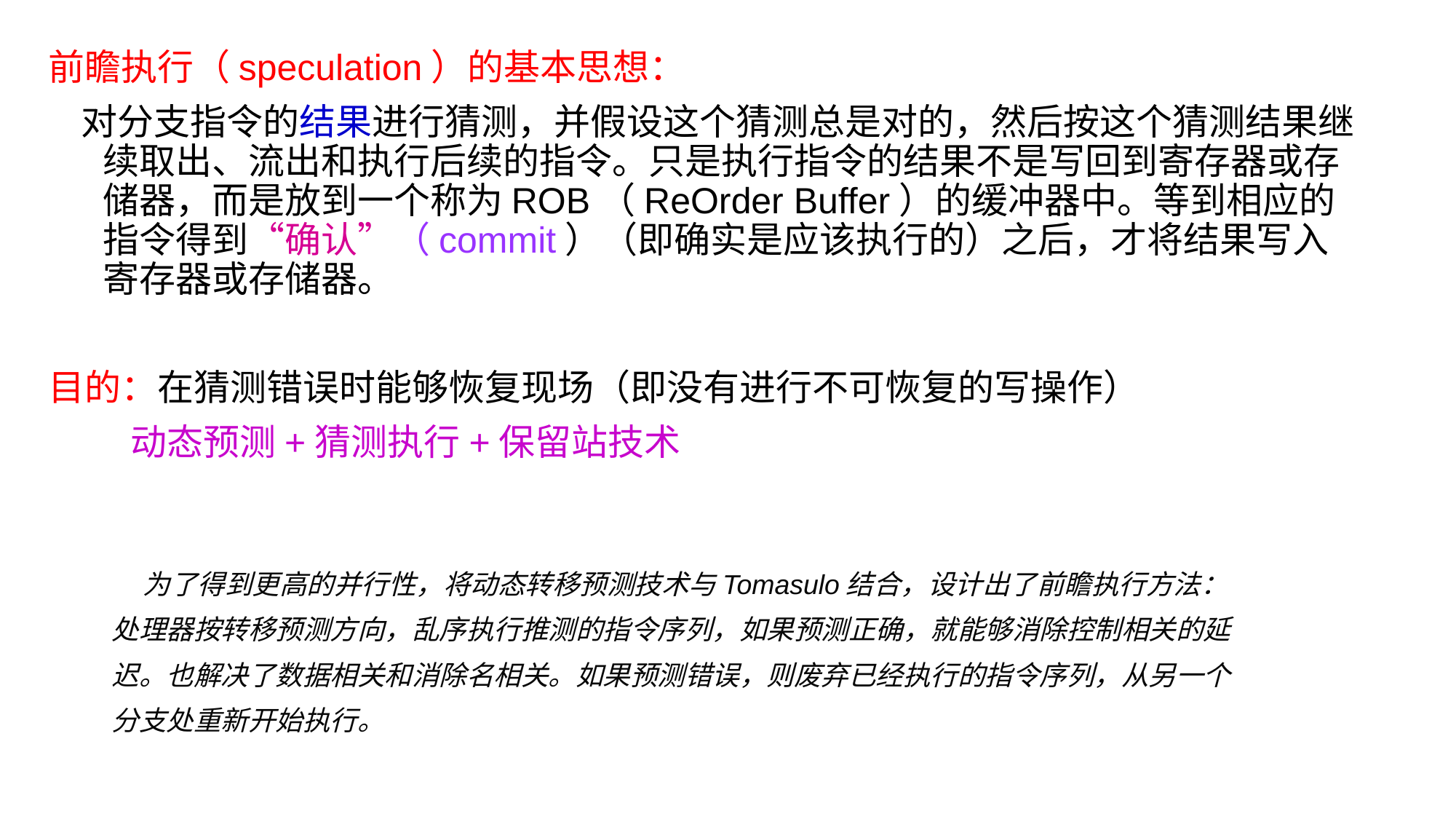

前瞻执行（speculation）的基本思想：
   对分支指令的结果进行猜测，并假设这个猜测总是对的，然后按这个猜测结果继续取出、流出和执行后续的指令。只是执行指令的结果不是写回到寄存器或存储器，而是放到一个称为ROB（ReOrder Buffer）的缓冲器中。等到相应的指令得到“确认”（commit）（即确实是应该执行的）之后，才将结果写入寄存器或存储器。

目的：在猜测错误时能够恢复现场（即没有进行不可恢复的写操作）
         动态预测+猜测执行+保留站技术

#
    为了得到更高的并行性，将动态转移预测技术与Tomasulo结合，设计出了前瞻执行方法：处理器按转移预测方向，乱序执行推测的指令序列，如果预测正确，就能够消除控制相关的延迟。也解决了数据相关和消除名相关。如果预测错误，则废弃已经执行的指令序列，从另一个分支处重新开始执行。